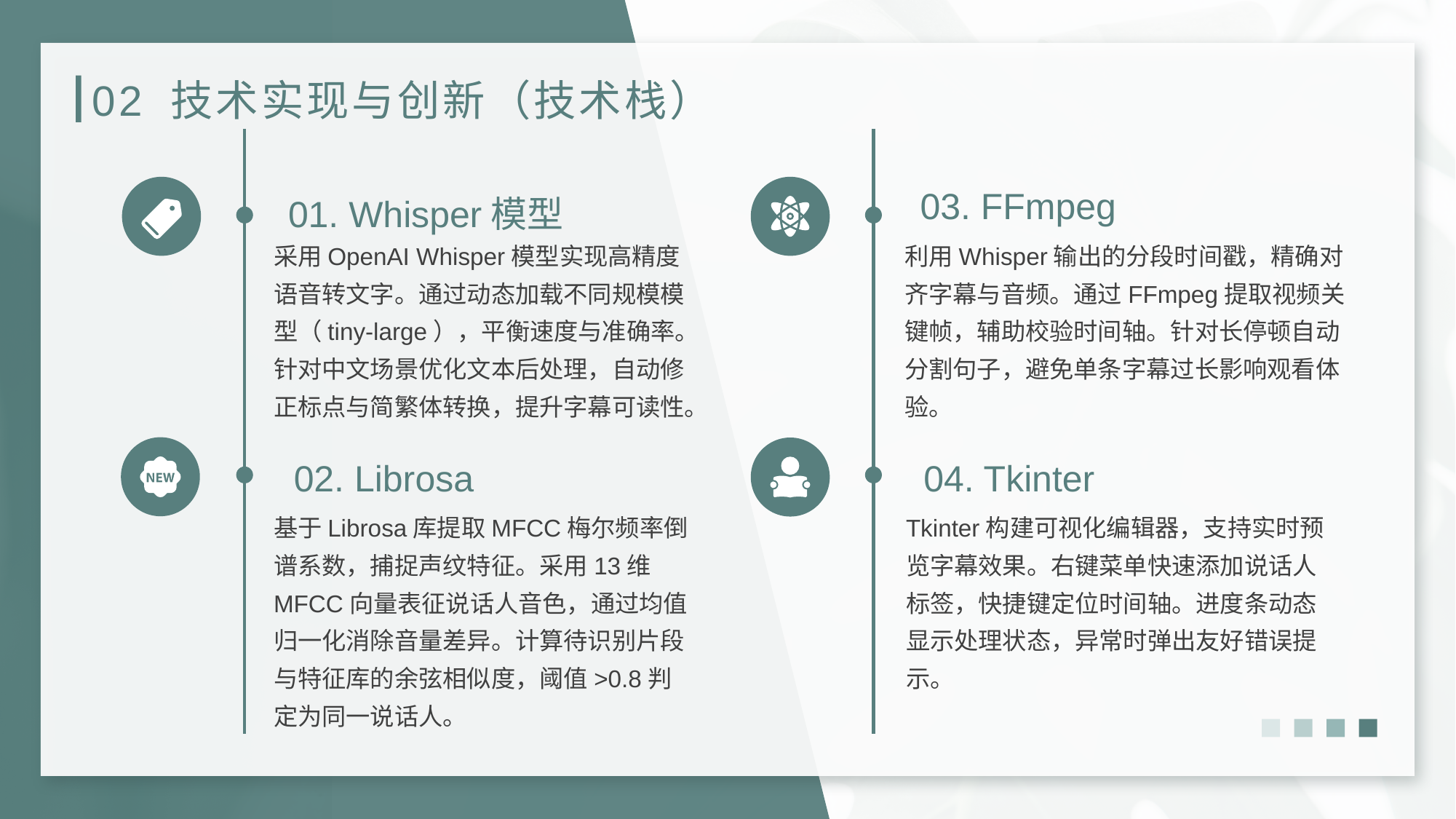

# 02 技术实现与创新（技术栈）

03. FFmpeg
01. Whisper模型

采用OpenAI Whisper模型实现高精度语音转文字。通过动态加载不同规模模型（tiny-large），平衡速度与准确率。针对中文场景优化文本后处理，自动修正标点与简繁体转换，提升字幕可读性。
利用Whisper输出的分段时间戳，精确对齐字幕与音频。通过FFmpeg提取视频关键帧，辅助校验时间轴。针对长停顿自动分割句子，避免单条字幕过长影响观看体验。

02. Librosa
04. Tkinter

基于Librosa库提取MFCC梅尔频率倒谱系数，捕捉声纹特征。采用13维MFCC向量表征说话人音色，通过均值归一化消除音量差异。计算待识别片段与特征库的余弦相似度，阈值>0.8判定为同一说话人。
Tkinter构建可视化编辑器，支持实时预览字幕效果。右键菜单快速添加说话人标签，快捷键定位时间轴。进度条动态显示处理状态，异常时弹出友好错误提示。